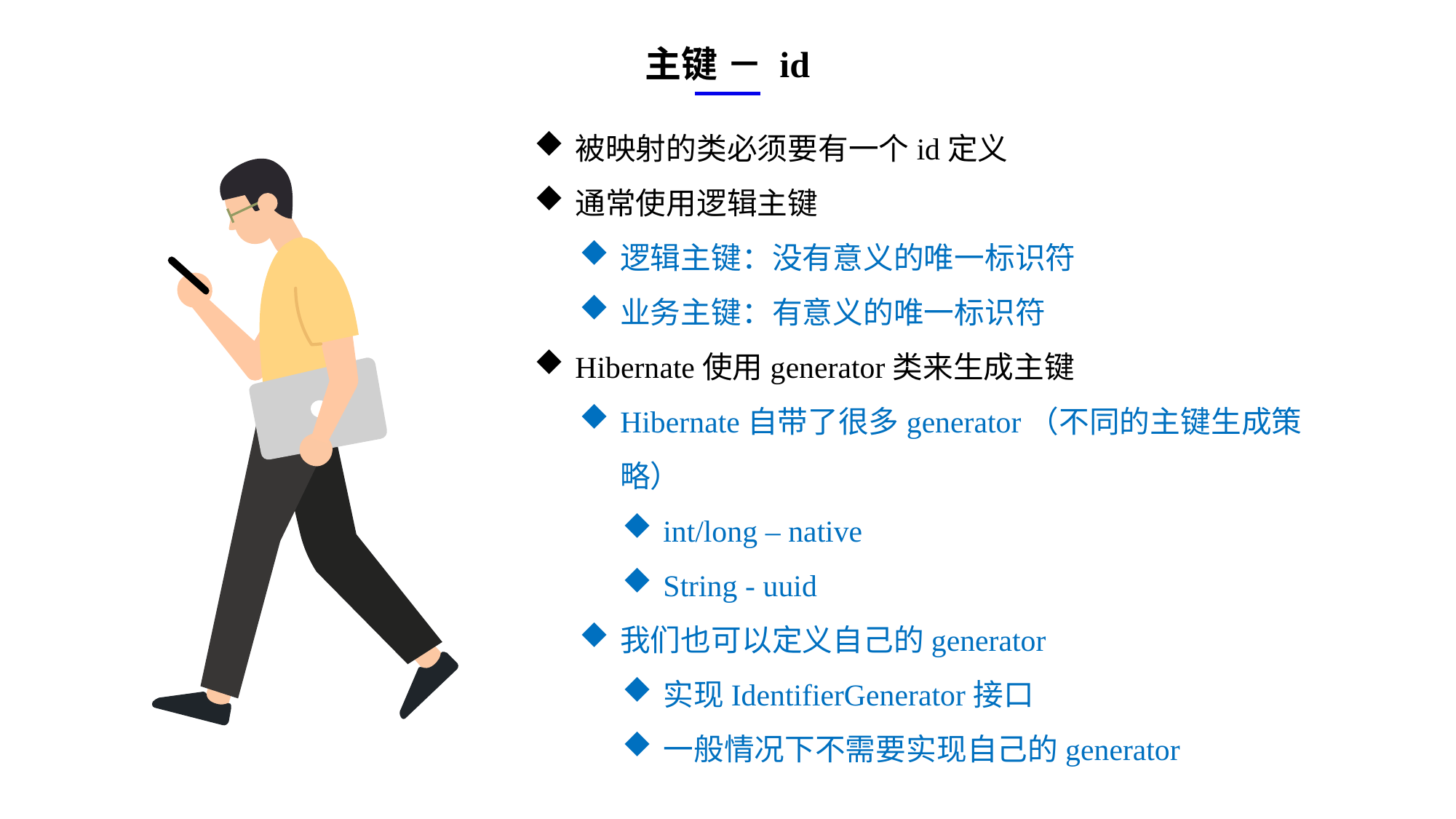

主键 － id
被映射的类必须要有一个id定义
通常使用逻辑主键
逻辑主键：没有意义的唯一标识符
业务主键：有意义的唯一标识符
Hibernate使用generator类来生成主键
Hibernate自带了很多generator（不同的主键生成策略）
int/long – native
String - uuid
我们也可以定义自己的generator
实现IdentifierGenerator接口
一般情况下不需要实现自己的generator

e7d195523061f1c0ae0eb3eed39d2bcef4622b2499a05fe6567B54A876BEB457BD1EB8EBE9915191D1FA2E860D28D251AB291D9CBBDD28D4BD16020FD75D8281481517FC21E86E4C931520AFA1087E92E357E3DB373CA326F6F926B1A67F681E99E875FFD293B2C32B3919AE4D43F9436862A7DD54F9346DF3662D8AB7319030EF75D53FF682DE13